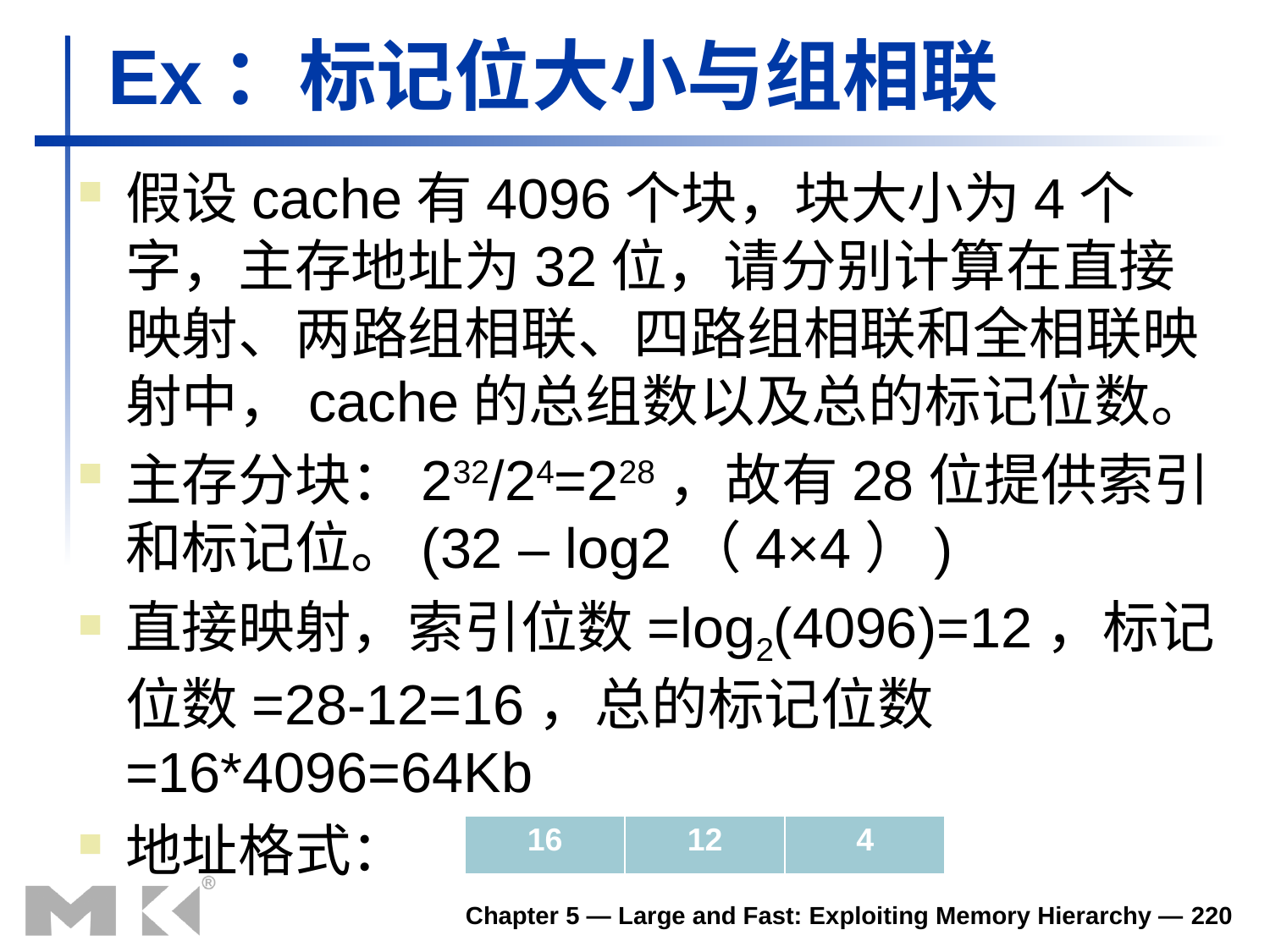

# Ex：标记位大小与组相联
假设cache有4096个块，块大小为4个字，主存地址为32位，请分别计算在直接映射、两路组相联、四路组相联和全相联映射中，cache的总组数以及总的标记位数。
主存分块：232/24=228，故有28位提供索引和标记位。(32 – log2（4×4）)
直接映射，索引位数=log2(4096)=12，标记位数=28-12=16，总的标记位数=16*4096=64Kb
地址格式：
| 16 | 12 | 4 |
| --- | --- | --- |
Chapter 5 — Large and Fast: Exploiting Memory Hierarchy — 220